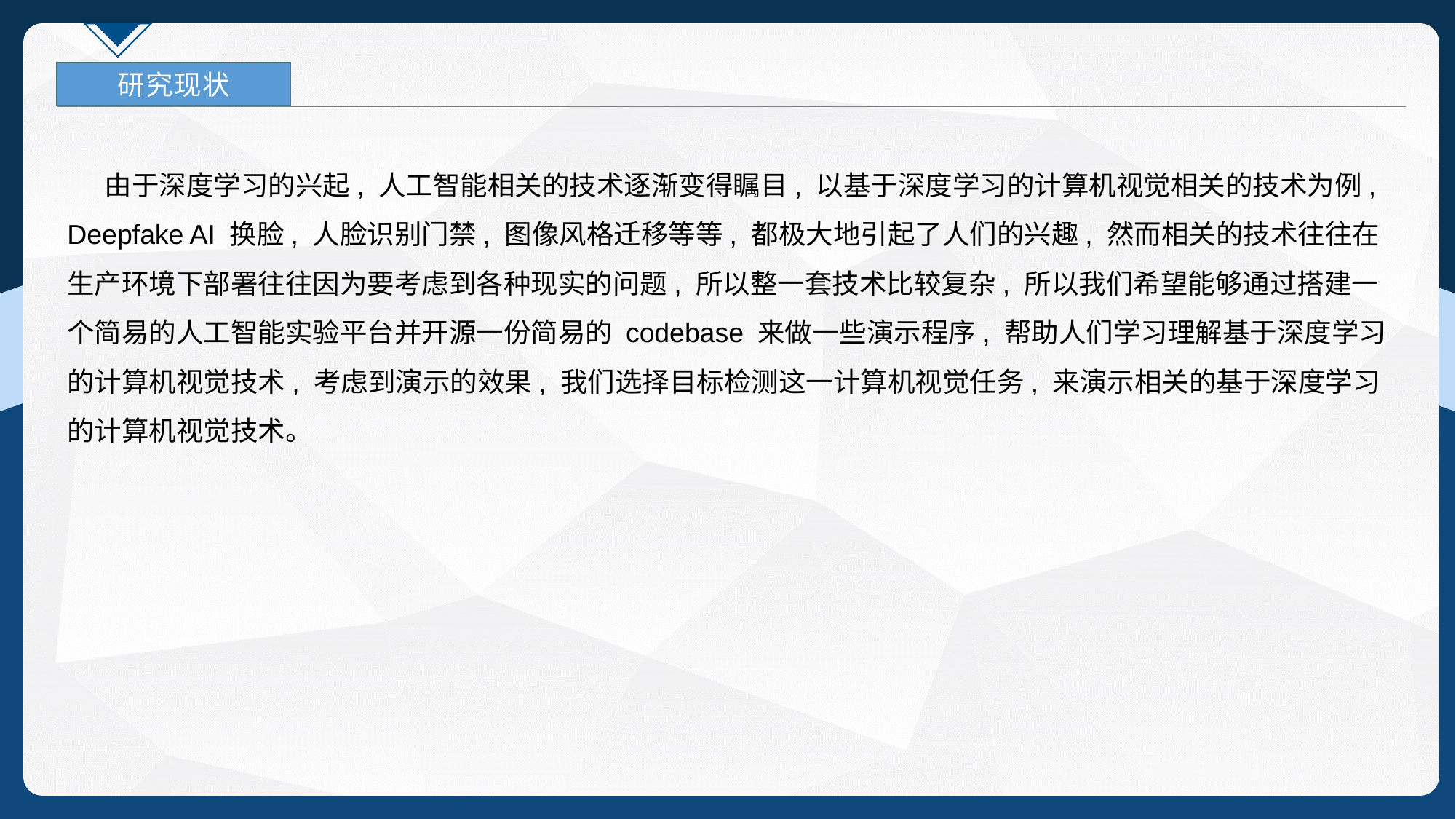

研究现状

     由于深度学习的兴起, 人工智能相关的技术逐渐变得瞩目, 以基于深度学习的计算机视觉相关的技术为例, Deepfake AI 换脸, 人脸识别门禁, 图像风格迁移等等, 都极大地引起了人们的兴趣, 然而相关的技术往往在生产环境下部署往往因为要考虑到各种现实的问题, 所以整一套技术比较复杂, 所以我们希望能够通过搭建一个简易的人工智能实验平台并开源一份简易的 codebase 来做一些演示程序, 帮助人们学习理解基于深度学习的计算机视觉技术, 考虑到演示的效果, 我们选择目标检测这一计算机视觉任务, 来演示相关的基于深度学习的计算机视觉技术。

3